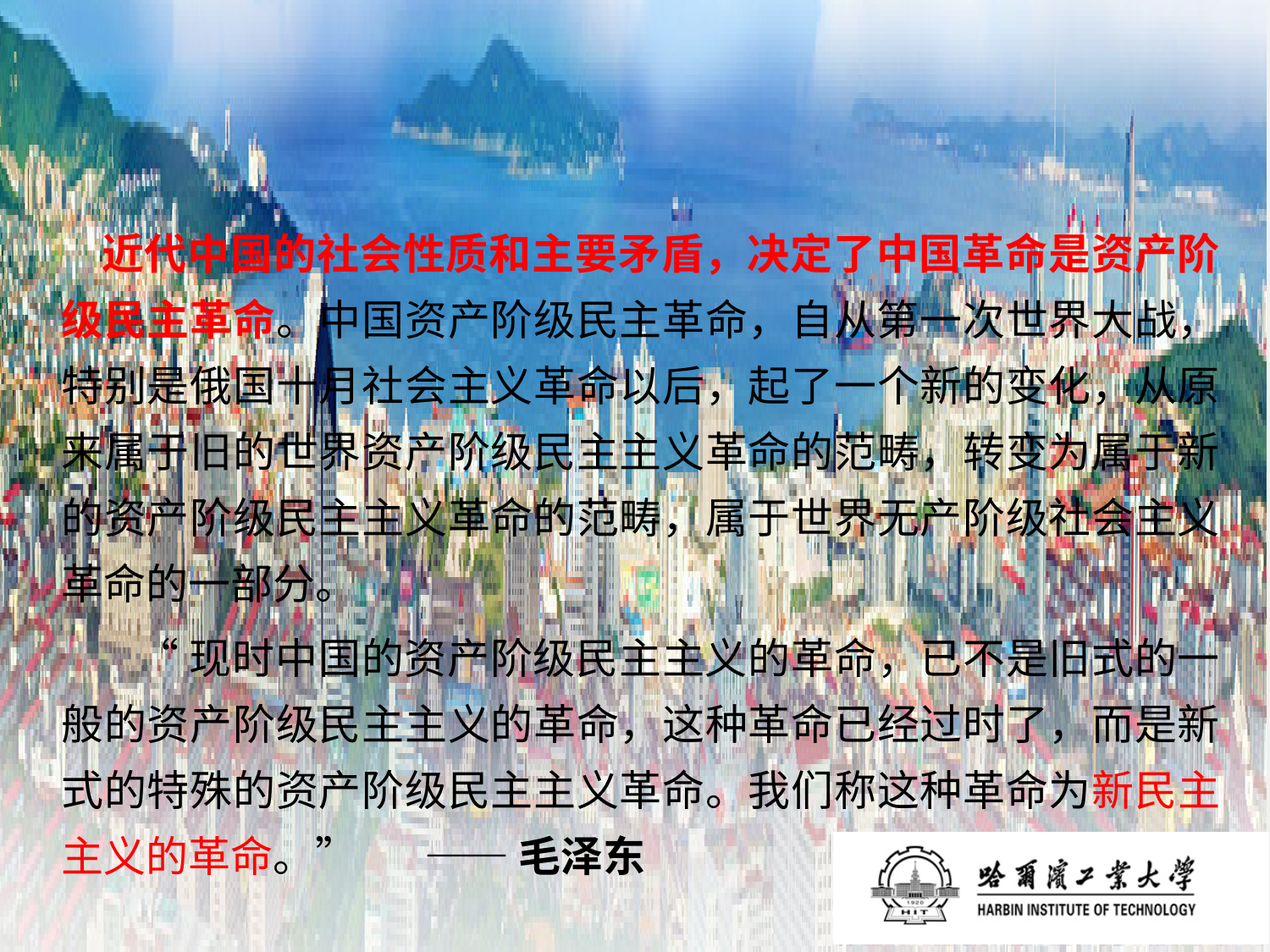

近代中国的社会性质和主要矛盾，决定了中国革命是资产阶级民主革命。中国资产阶级民主革命，自从第一次世界大战，特别是俄国十月社会主义革命以后，起了一个新的变化，从原来属于旧的世界资产阶级民主主义革命的范畴，转变为属于新的资产阶级民主主义革命的范畴，属于世界无产阶级社会主义革命的一部分。
            “现时中国的资产阶级民主主义的革命，已不是旧式的一般的资产阶级民主主义的革命，这种革命已经过时了，而是新式的特殊的资产阶级民主主义革命。我们称这种革命为新民主主义的革命。”       —— 毛泽东